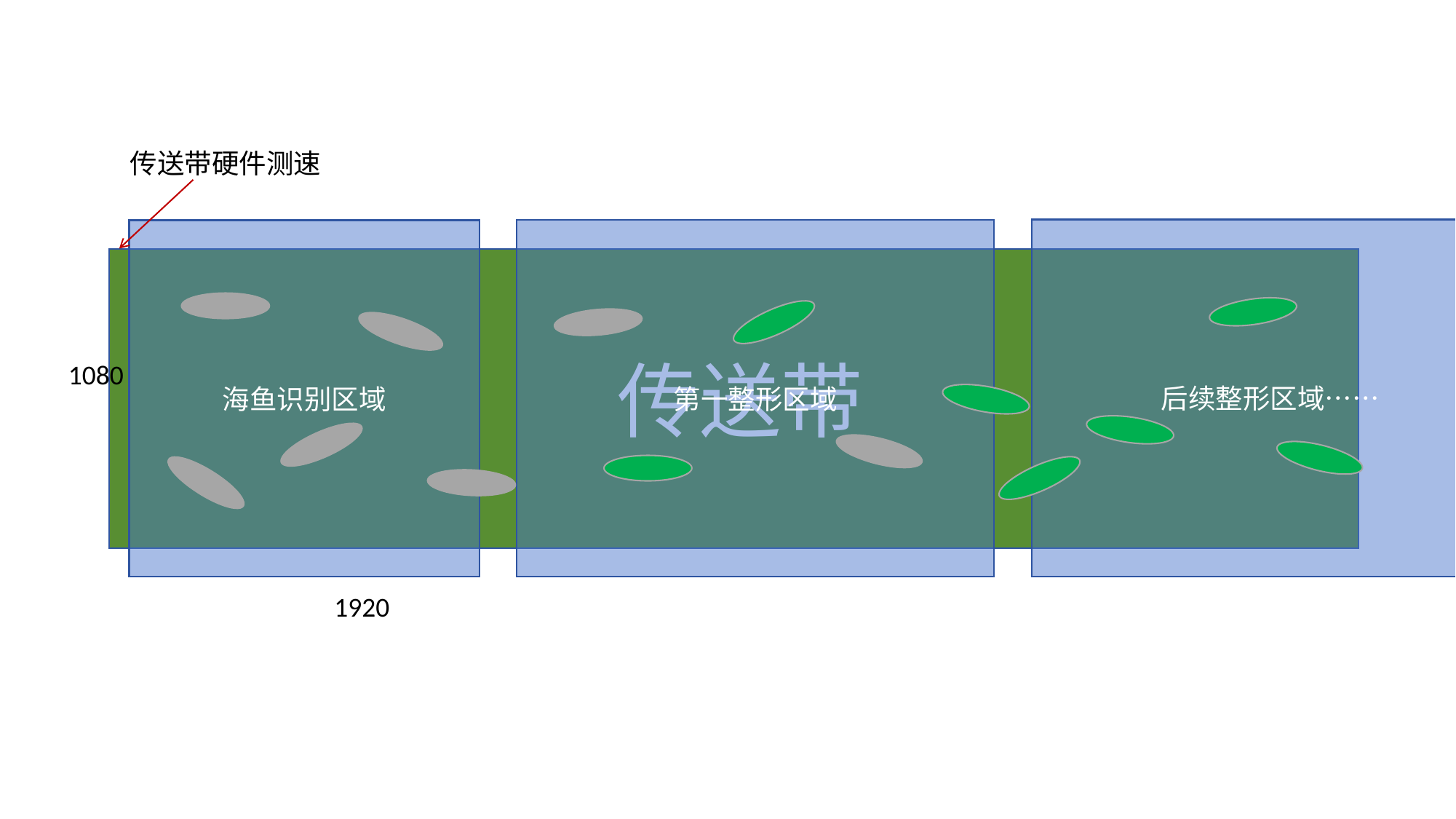

传送带硬件测速
后续整形区域……
第一整形区域
海鱼识别区域
 传送带

1080

1920